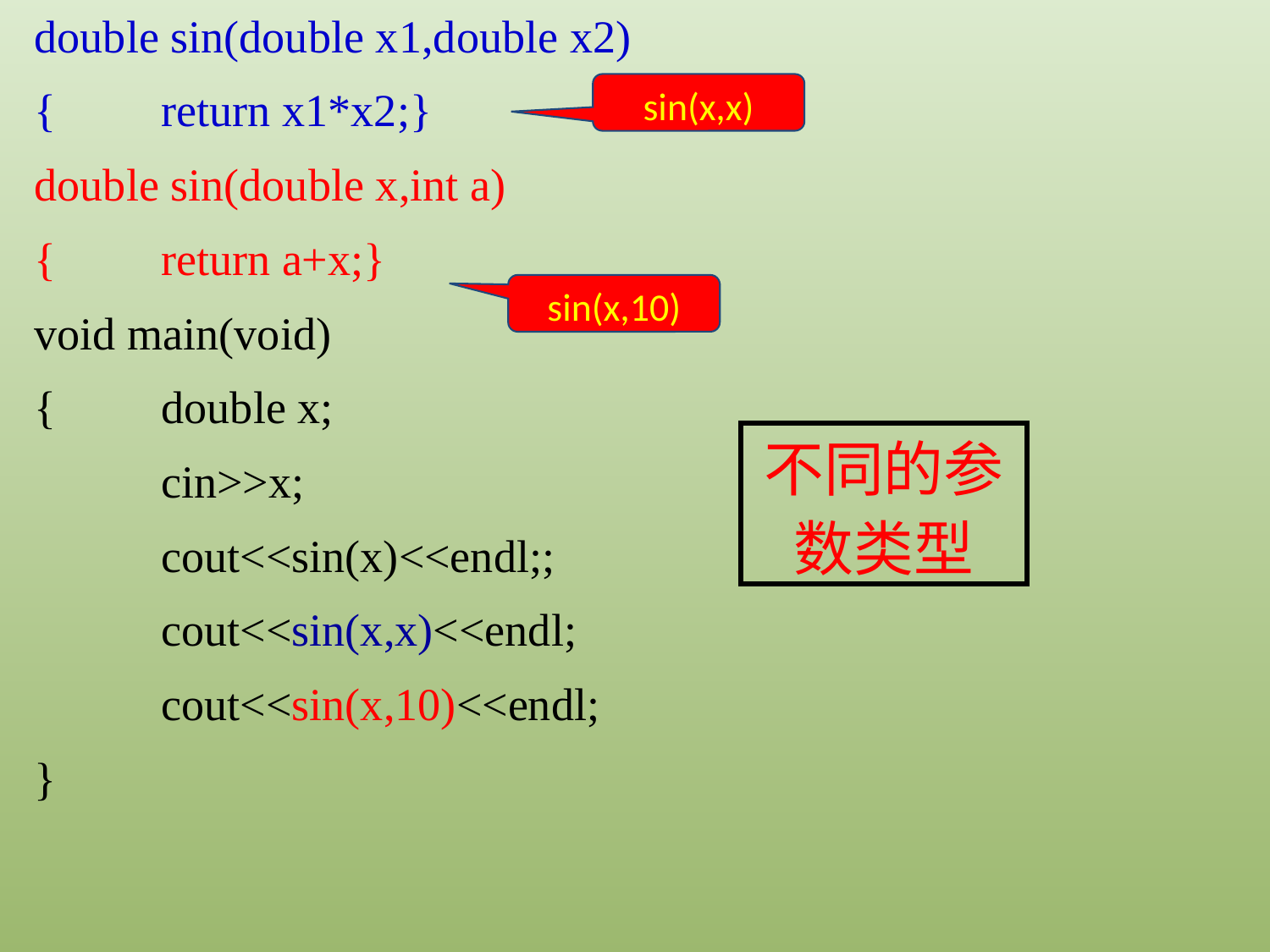

double sin(double x1,double x2)
{	return x1*x2;}
double sin(double x,int a)
{	return a+x;}
void main(void)
{	double x;
	cin>>x;
	cout<<sin(x)<<endl;;
	cout<<sin(x,x)<<endl;
	cout<<sin(x,10)<<endl;
}
sin(x,x)
sin(x,10)
不同的参数类型
255